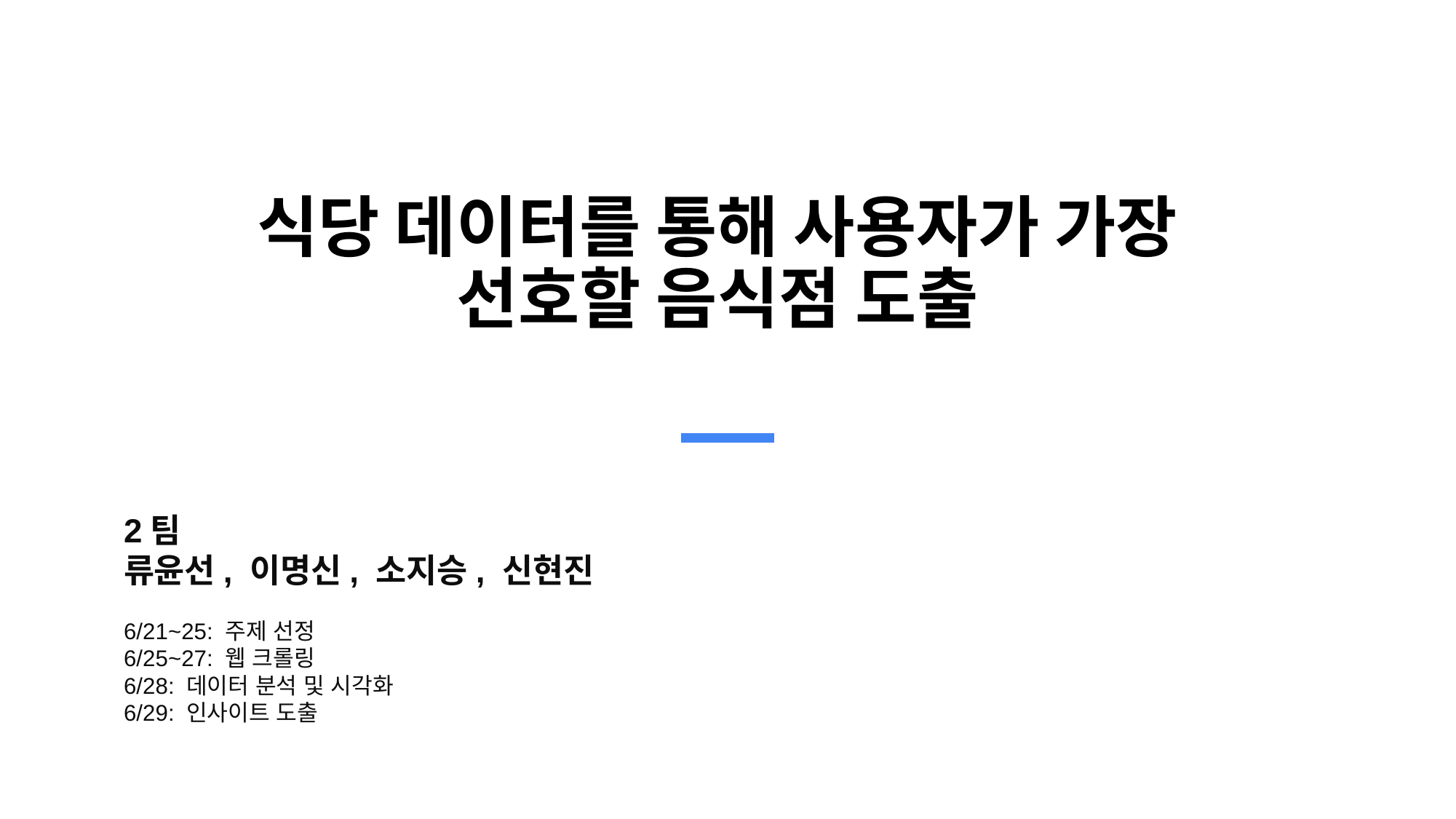

# 식당 데이터를 통해 사용자가 가장 선호할 음식점 도출
2팀
류윤선, 이명신, 소지승, 신현진

6/21~25: 주제 선정
6/25~27: 웹 크롤링
6/28: 데이터 분석 및 시각화
6/29: 인사이트 도출